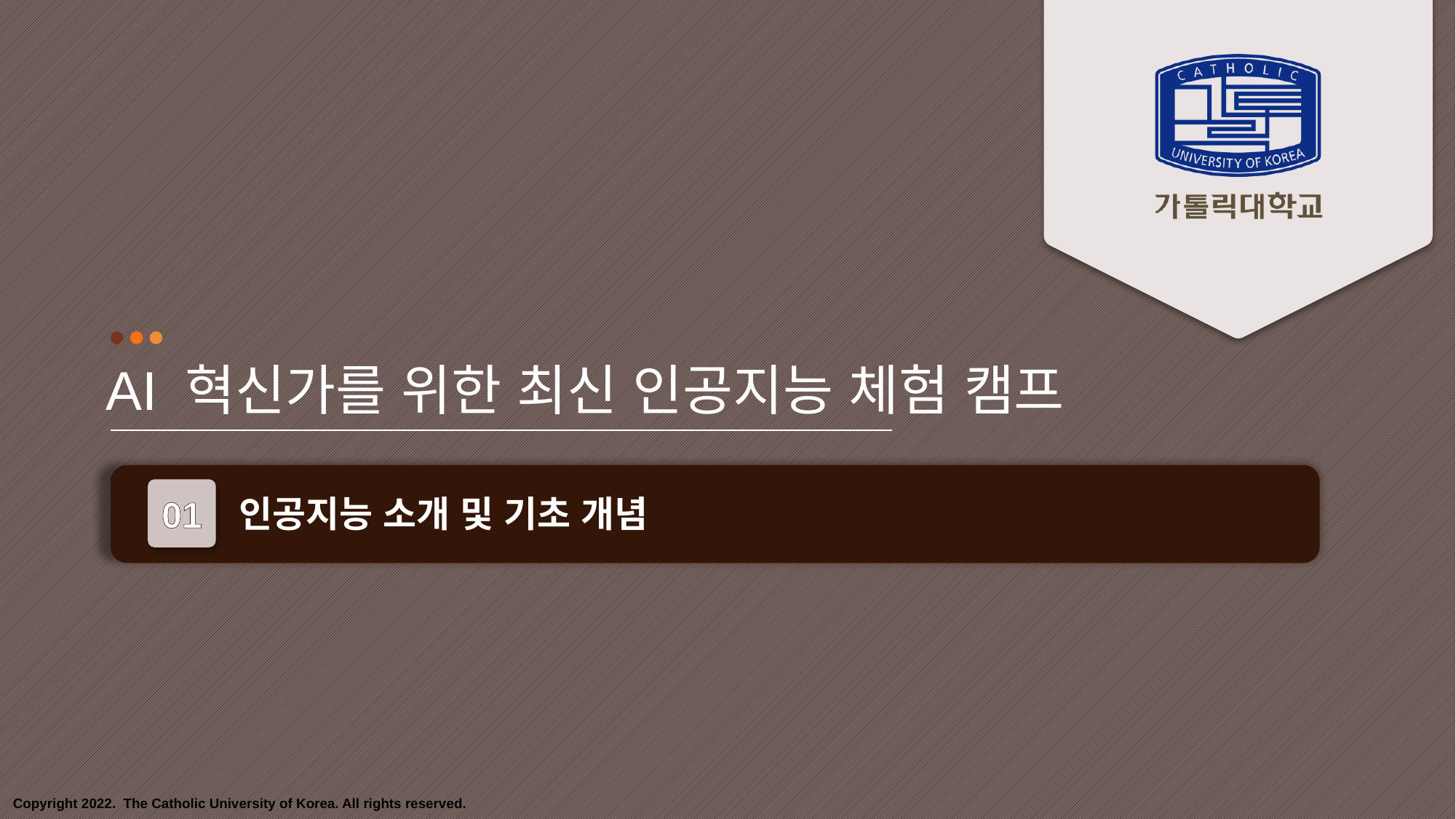

AI 혁신가를 위한 최신 인공지능 체험 캠프
01
인공지능 소개 및 기초 개념